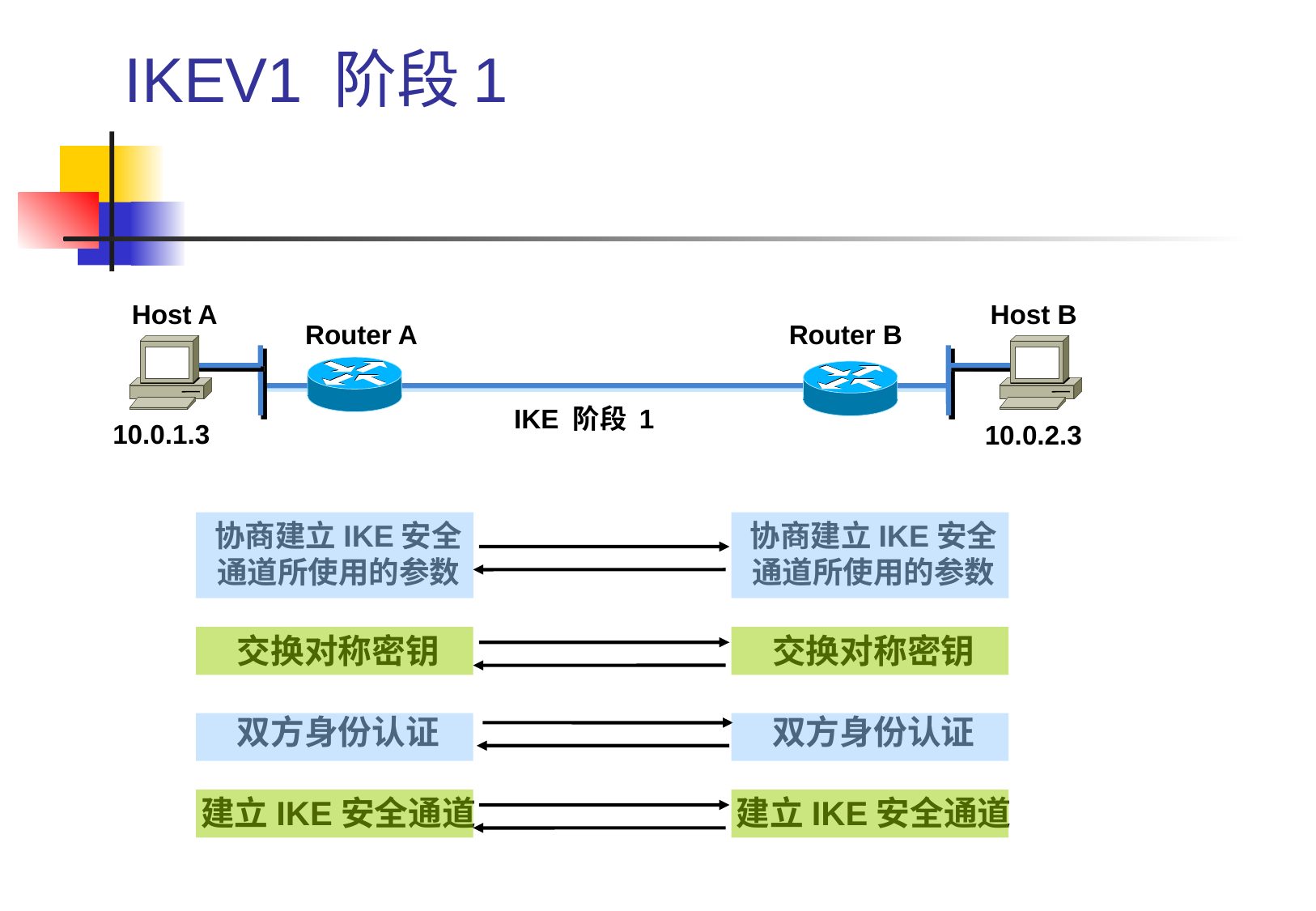

# IKEV1 阶段1
Host A
Host B
Router A
Router B

IKE 阶段 1
10.0.1.3
10.0.2.3
协商建立IKE安全
通道所使用的参数

交换对称密钥

双方身份认证

建立IKE安全通道
协商建立IKE安全
通道所使用的参数

交换对称密钥

双方身份认证

建立IKE安全通道